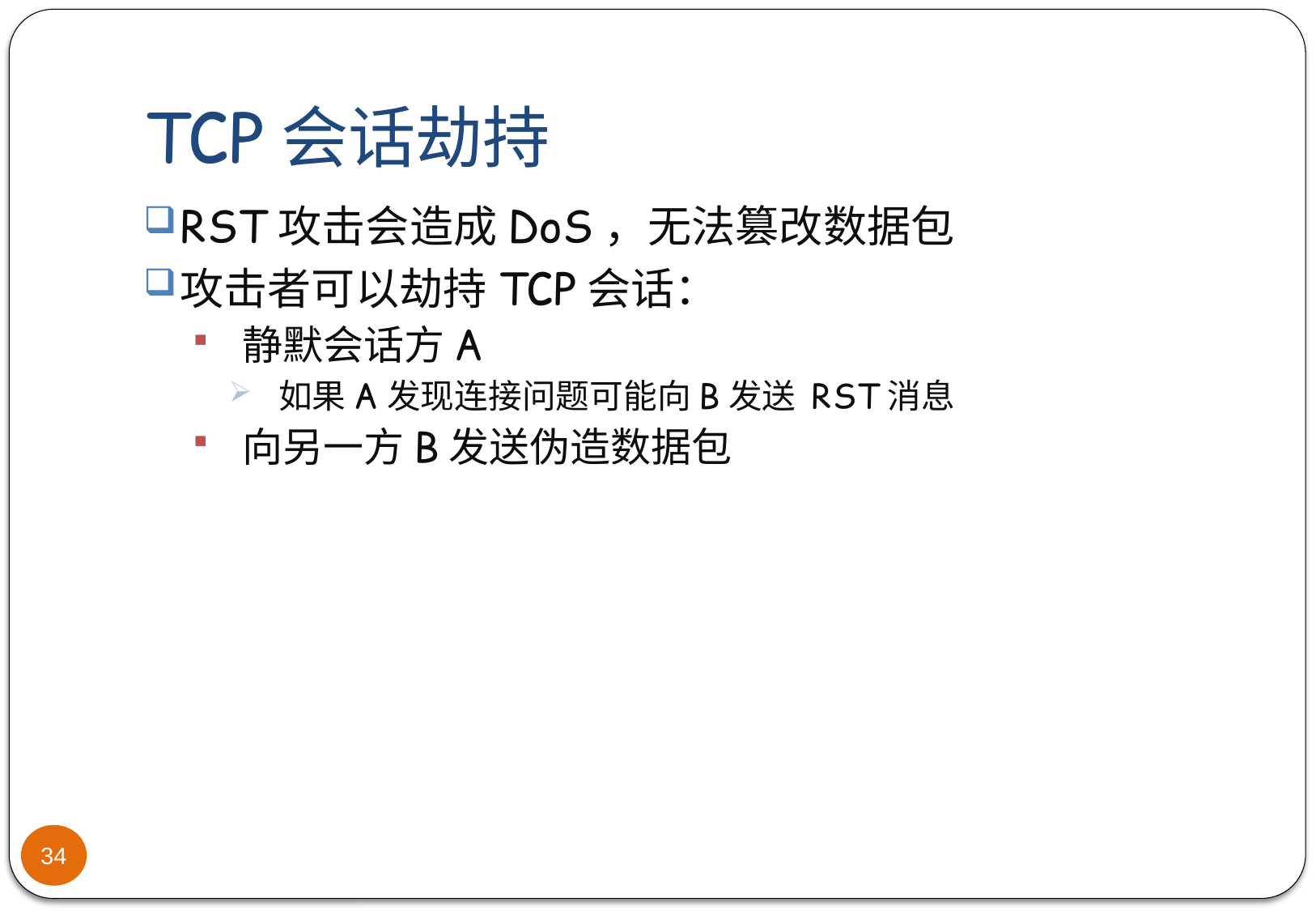

# TCP会话劫持
RST攻击会造成DoS，无法篡改数据包
攻击者可以劫持TCP会话：
静默会话方A
如果A发现连接问题可能向B发送 RST消息
向另一方B发送伪造数据包
34